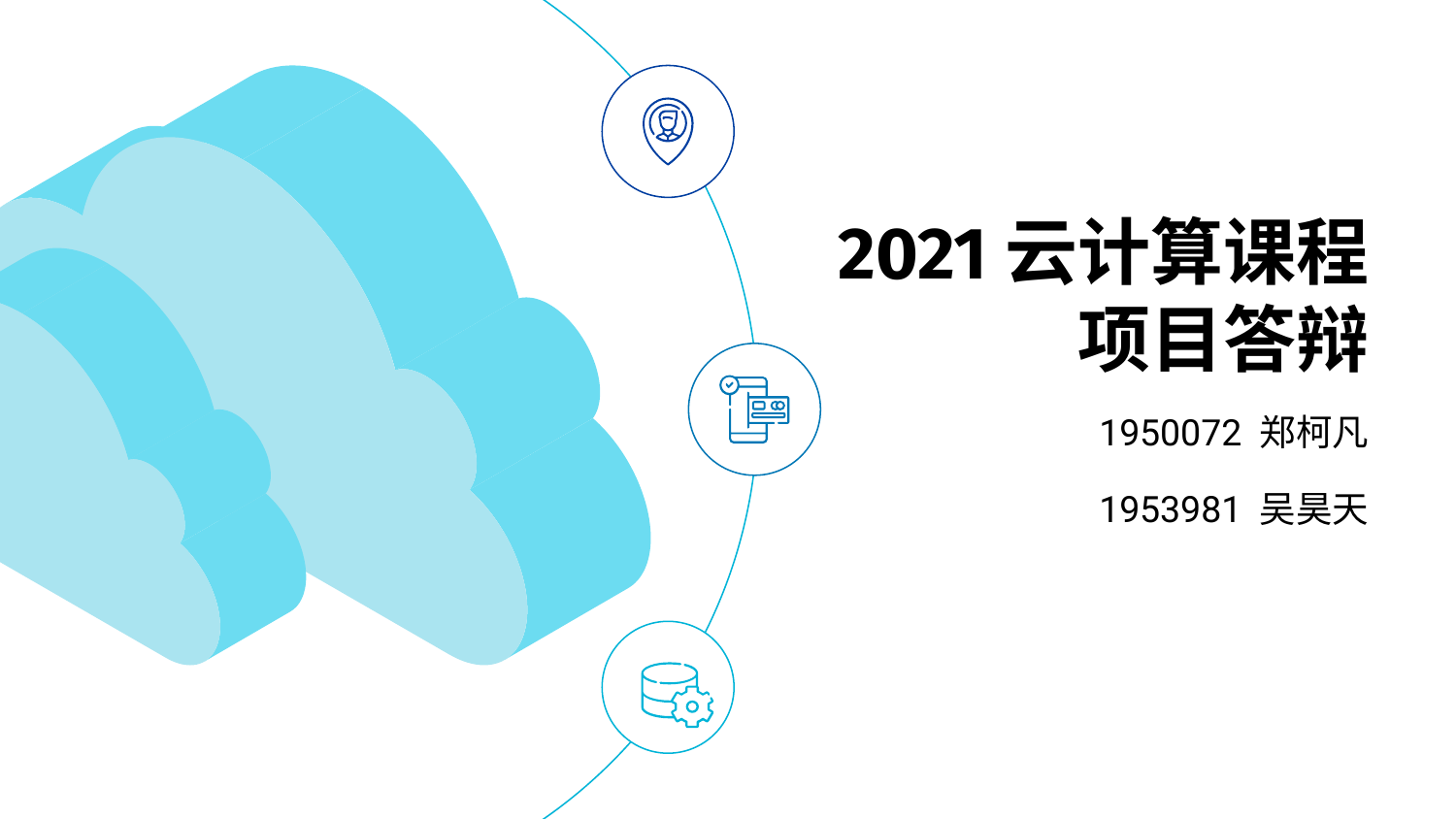

# 2021云计算课程 项目答辩

1950072 郑柯凡
1953981 吴昊天